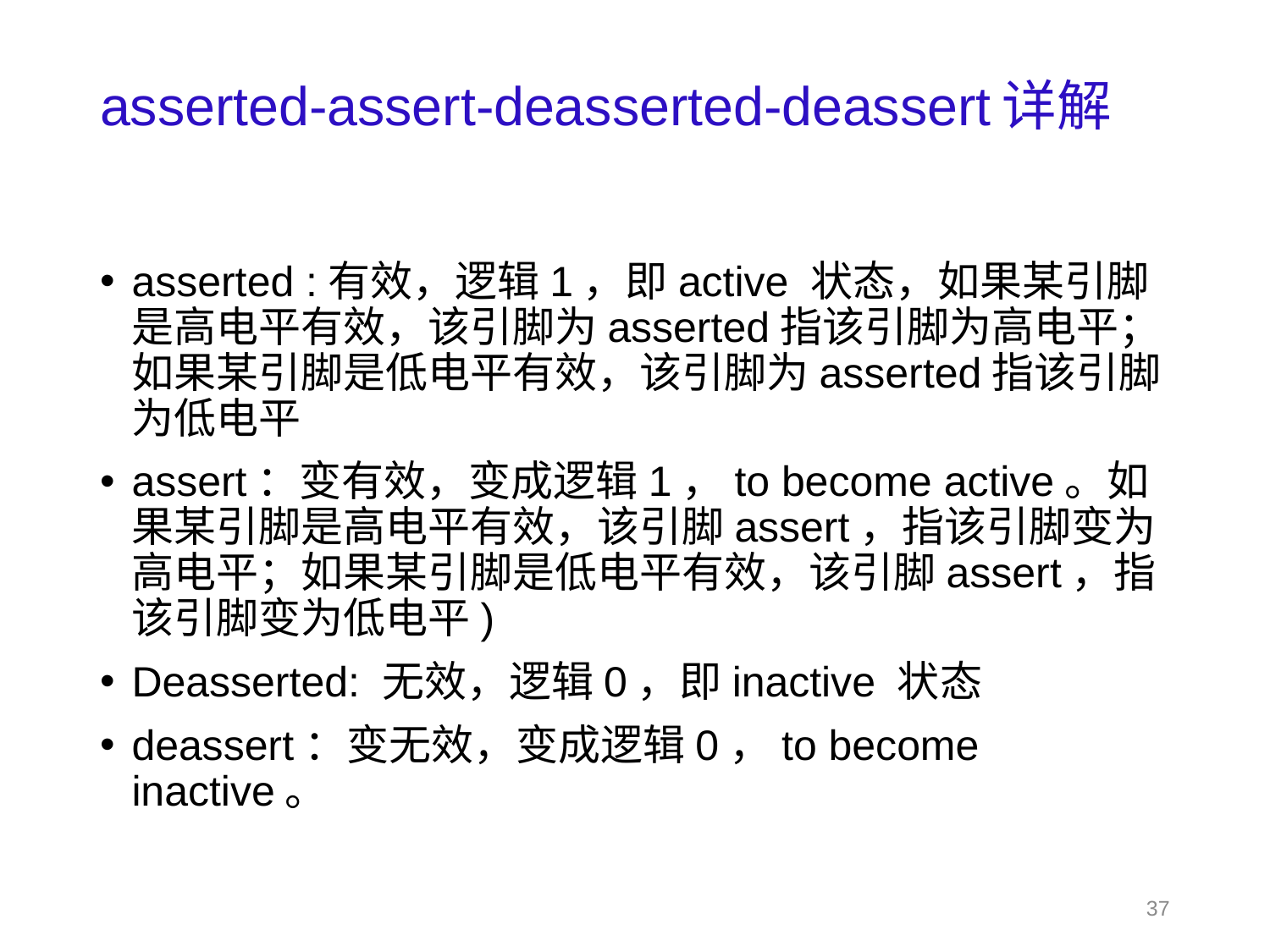

# asserted-assert-deasserted-deassert详解
asserted :有效，逻辑1，即active 状态，如果某引脚是高电平有效，该引脚为asserted指该引脚为高电平；如果某引脚是低电平有效，该引脚为asserted指该引脚为低电平
assert：变有效，变成逻辑1，to become active。如果某引脚是高电平有效，该引脚assert，指该引脚变为高电平；如果某引脚是低电平有效，该引脚assert，指该引脚变为低电平)
Deasserted: 无效，逻辑0，即inactive 状态
deassert：变无效，变成逻辑0，to become inactive。
37